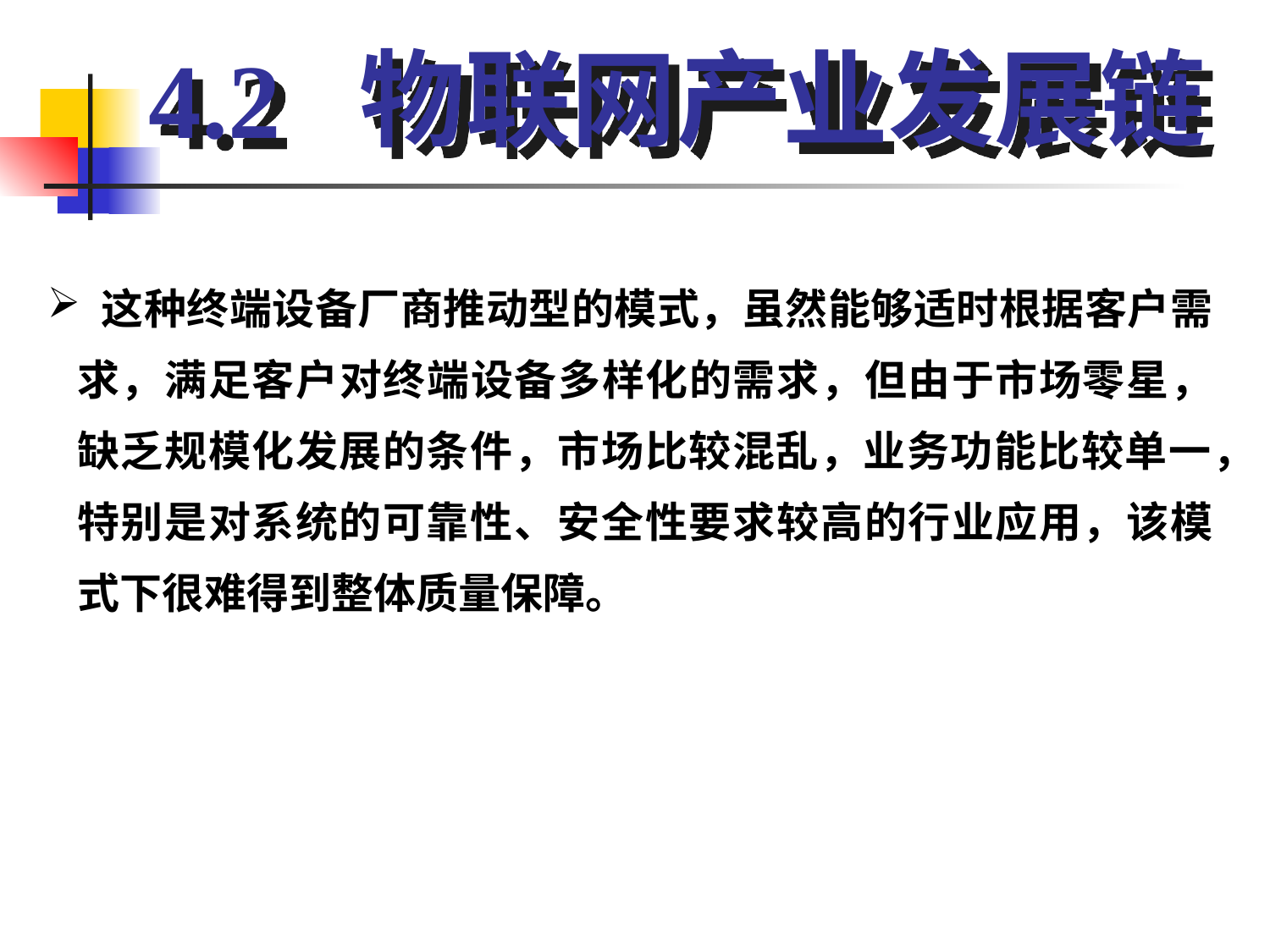

4.2  物联网产业发展链
 这种终端设备厂商推动型的模式，虽然能够适时根据客户需求，满足客户对终端设备多样化的需求，但由于市场零星，缺乏规模化发展的条件，市场比较混乱，业务功能比较单一，特别是对系统的可靠性、安全性要求较高的行业应用，该模式下很难得到整体质量保障。